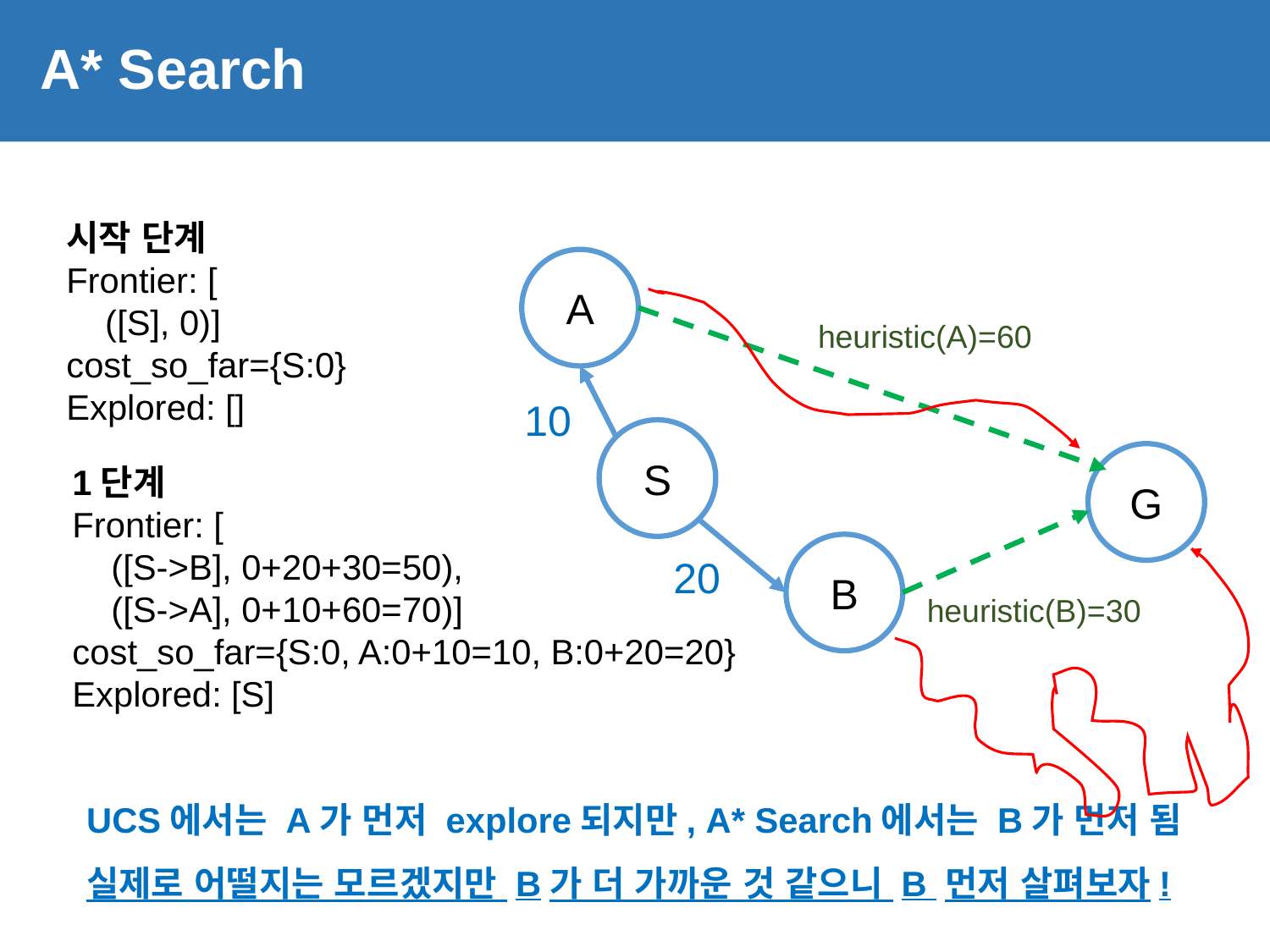

# A* Search
66
시작 단계
Frontier: [
    ([S], 0)]
cost_so_far={S:0}
Explored: []
A

heuristic(A)=60
10
S
G
1단계
Frontier: [
    ([S->B], 0+20+30=50),
    ([S->A], 0+10+60=70)]
cost_so_far={S:0, A:0+10=10, B:0+20=20}
Explored: [S]
B
20

heuristic(B)=30
UCS에서는 A가 먼저 explore되지만, A* Search에서는 B가 먼저 됨
실제로 어떨지는 모르겠지만 B가 더 가까운 것 같으니 B 먼저 살펴보자!